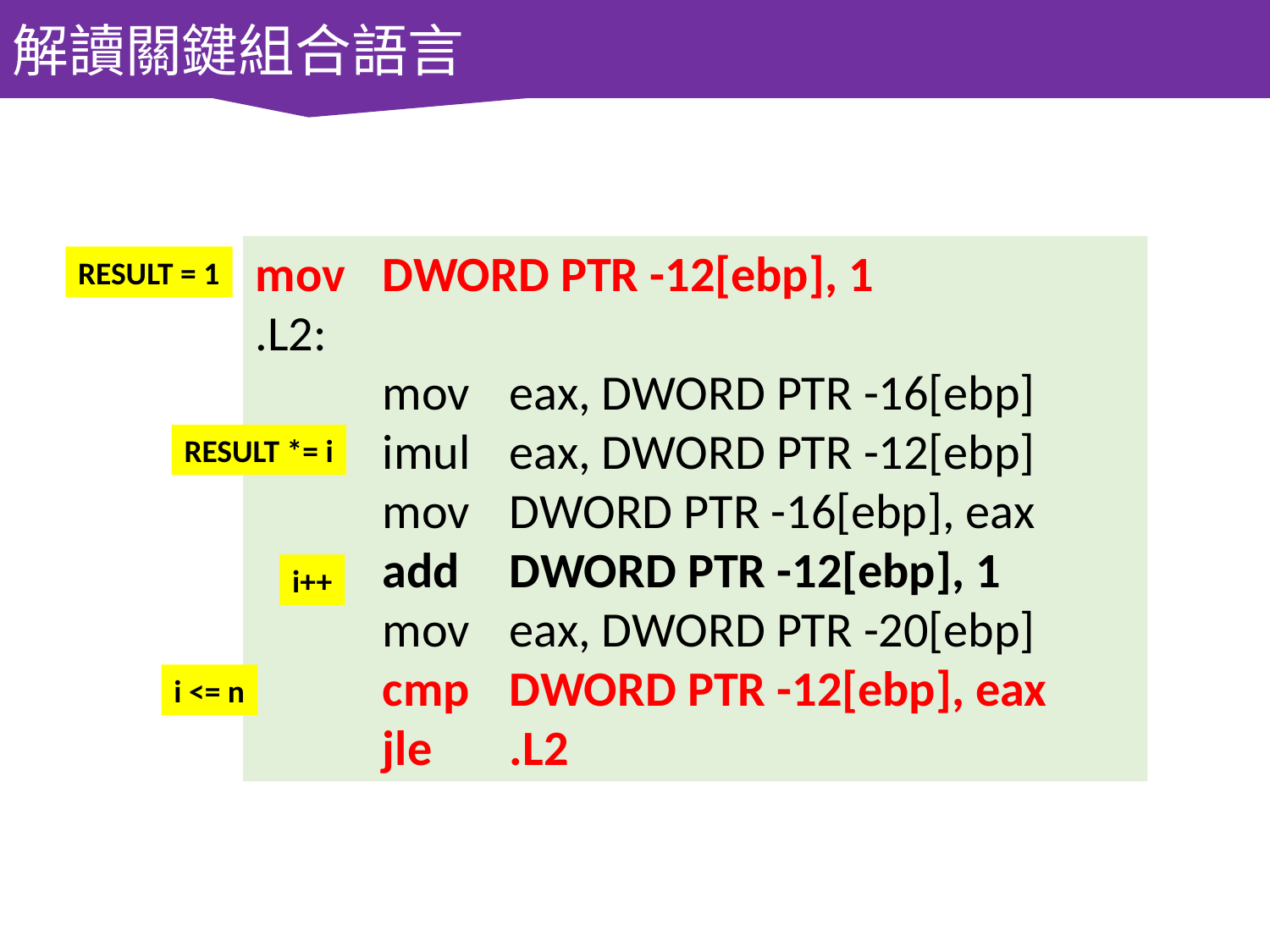

解讀關鍵組合語言
mov	DWORD PTR -12[ebp], 1
.L2:
	mov	eax, DWORD PTR -16[ebp]
	imul	eax, DWORD PTR -12[ebp]
	mov	DWORD PTR -16[ebp], eax
	add	DWORD PTR -12[ebp], 1
	mov	eax, DWORD PTR -20[ebp]
	cmp	DWORD PTR -12[ebp], eax
	jle	.L2
RESULT = 1
RESULT *= i
i++
i <= n